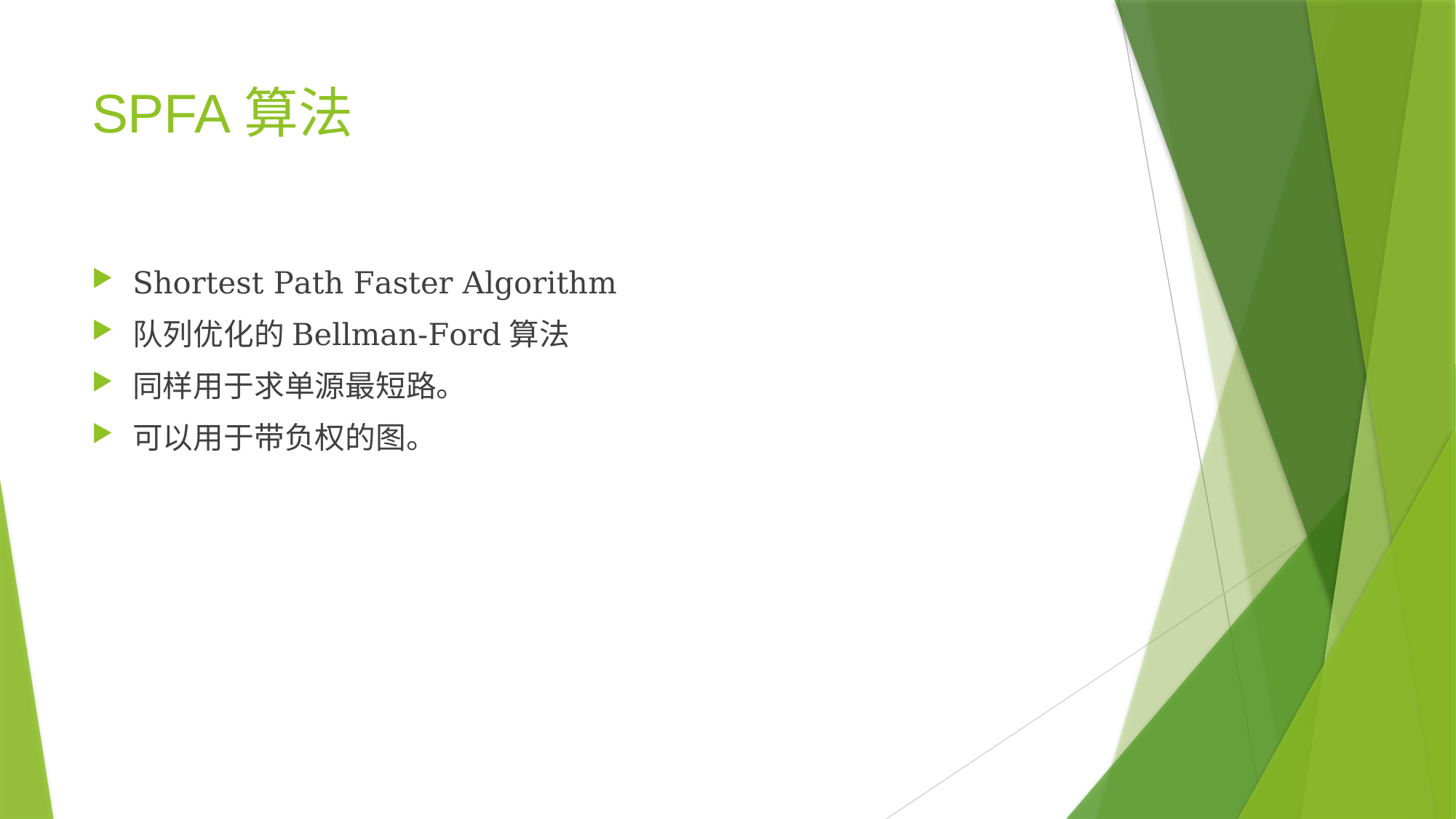

# SPFA算法
Shortest Path Faster Algorithm
队列优化的Bellman-Ford算法
同样用于求单源最短路。
可以用于带负权的图。